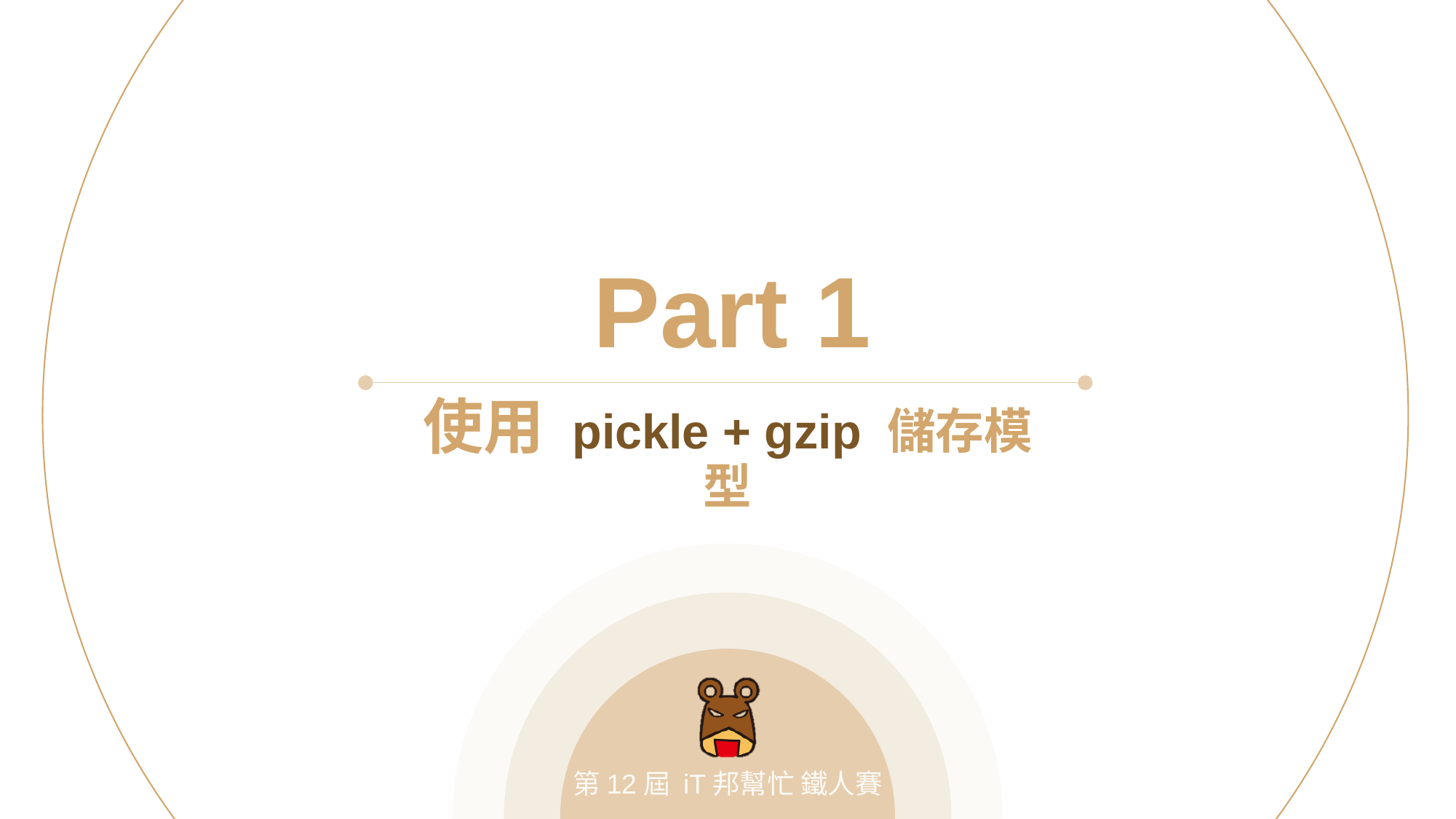

Part 1
使用 pickle + gzip 儲存模型
第12屆 iT邦幫忙 鐵人賽